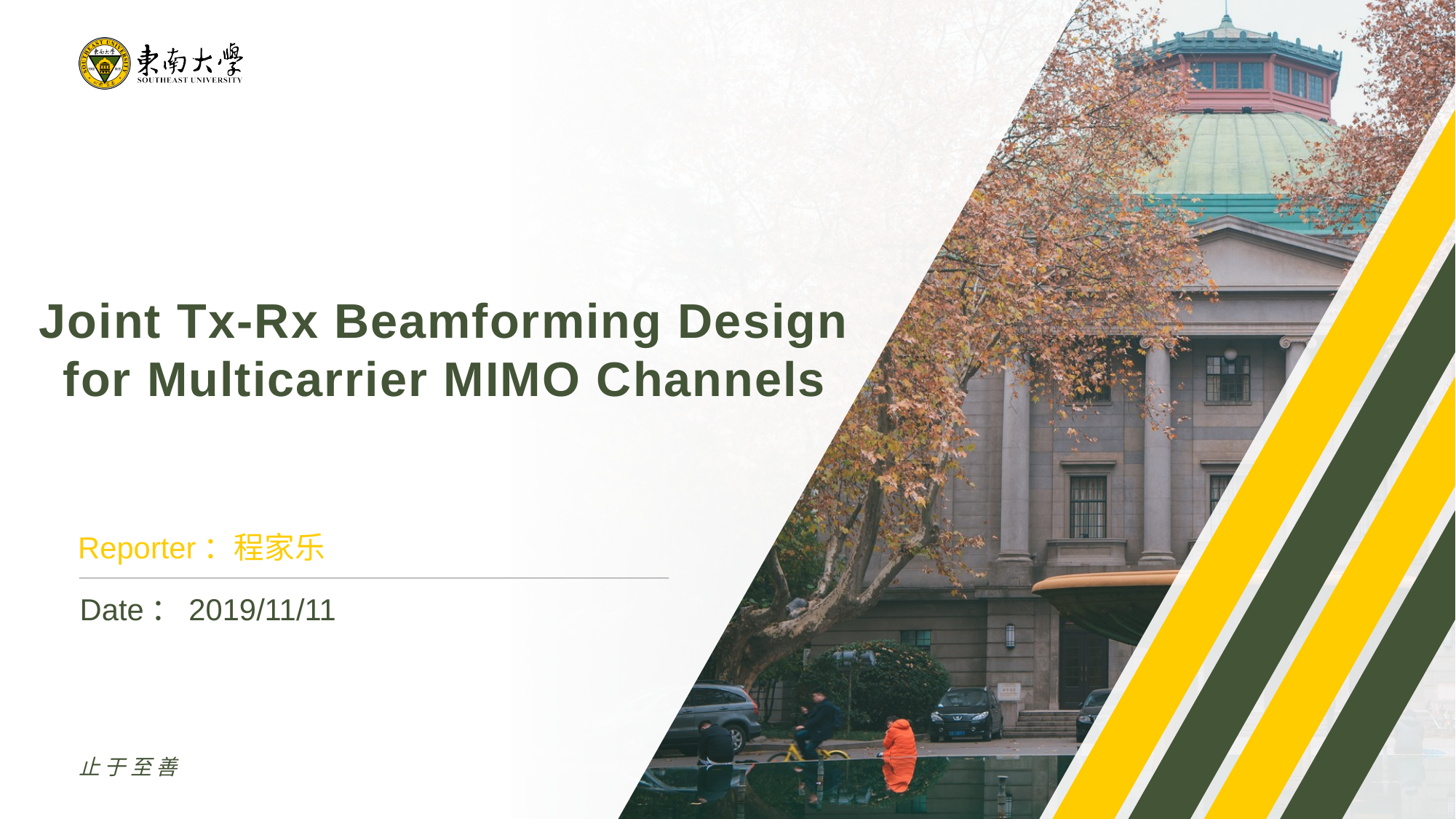

Joint Tx-Rx Beamforming Design for Multicarrier MIMO Channels
Reporter：程家乐
Date：2019/11/11
止于至善